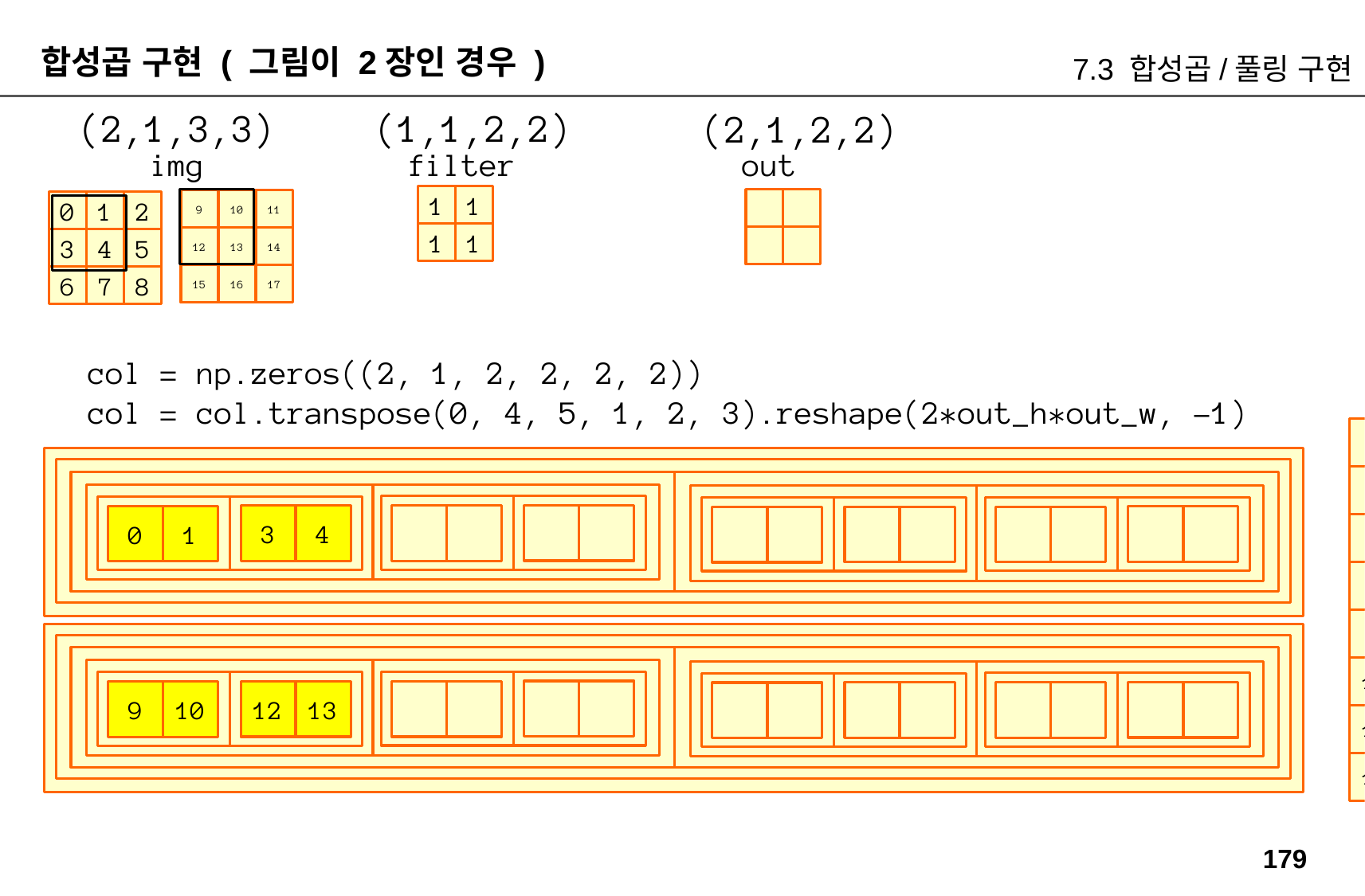

합성곱 구현 ( 그림이 2장인 경우 )
7.3 합성곱/풀링 구현
(1,1,2,2)
(2,1,3,3)
(2,1,2,2)
img
filter
out
1
1

9
10
11
0
1
2

1
1

12
13
14
3
4
5
15
16
17
6
7
8
col = np.zeros((2, 1, 2, 2, 2, 2))
col = col.transpose(0, 4, 5, 1, 2, 3).reshape(2*out_h*out_w, -1)
0
1
3
4

1
2
4
5

3
4

0
1

3
4
6
7
4
5
7
8
9
10
12
13

10
11
13
14

12
13

9
10

12
13
15
16
13
14
16
17